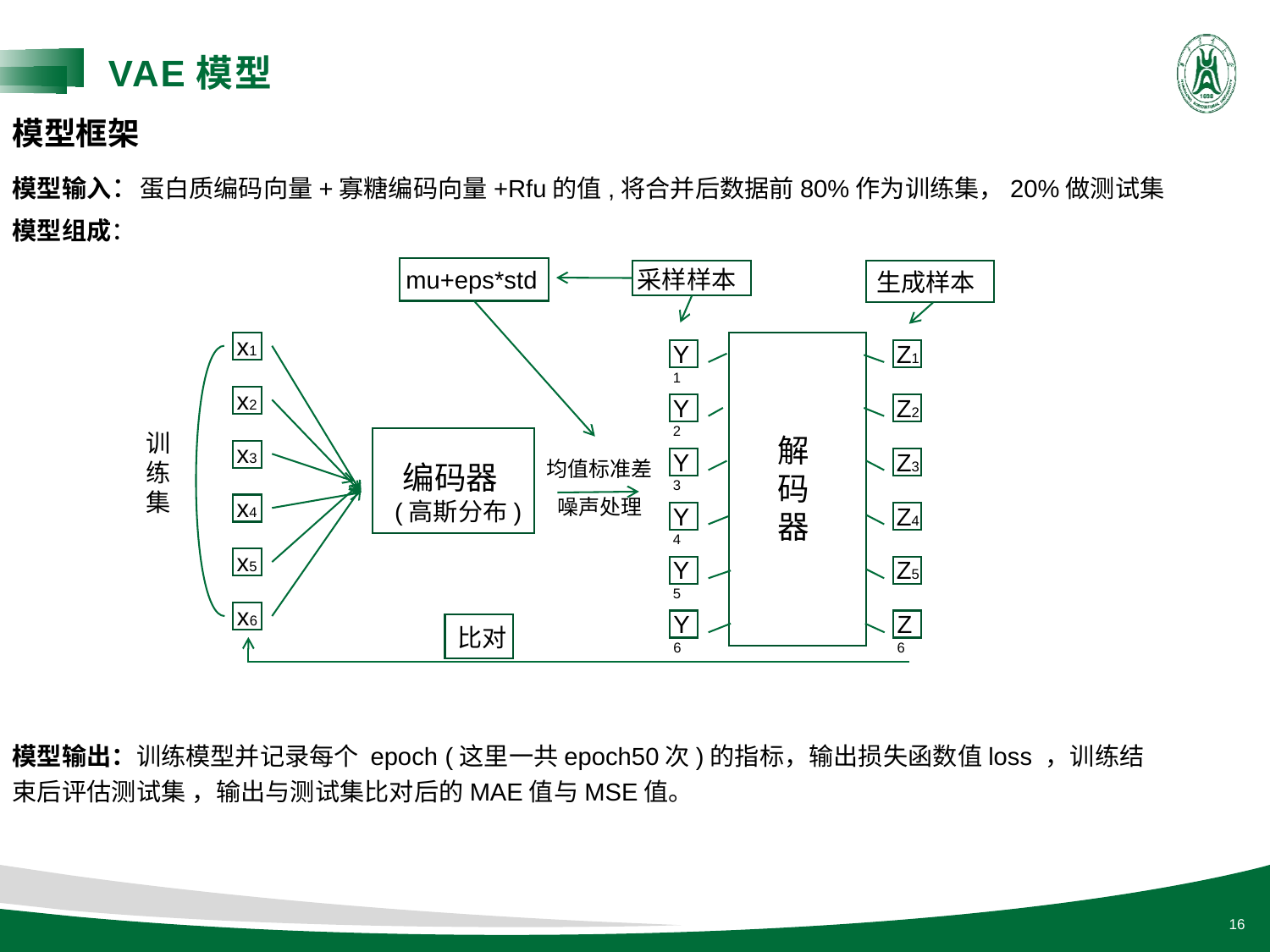

VAE模型
模型框架
模型输入：蛋白质编码向量+寡糖编码向量+Rfu的值,将合并后数据前80%作为训练集，20%做测试集
模型组成：

模型输出：训练模型并记录每个 epoch (这里一共epoch50次)的指标，输出损失函数值loss ，训练结束后评估测试集 ，输出与测试集比对后的MAE值与MSE值。

mu+eps*std
采样样本

生成样本

x1

Y1

Z1

x2

Y2
Z2

训练集
解码器

x3

Y3
Z3

均值标准差
   编码器
   (高斯分布)

x4
噪声处理

Y4
Z4

x5

Y5
Z5

x6

Y6
Z6

比对
16